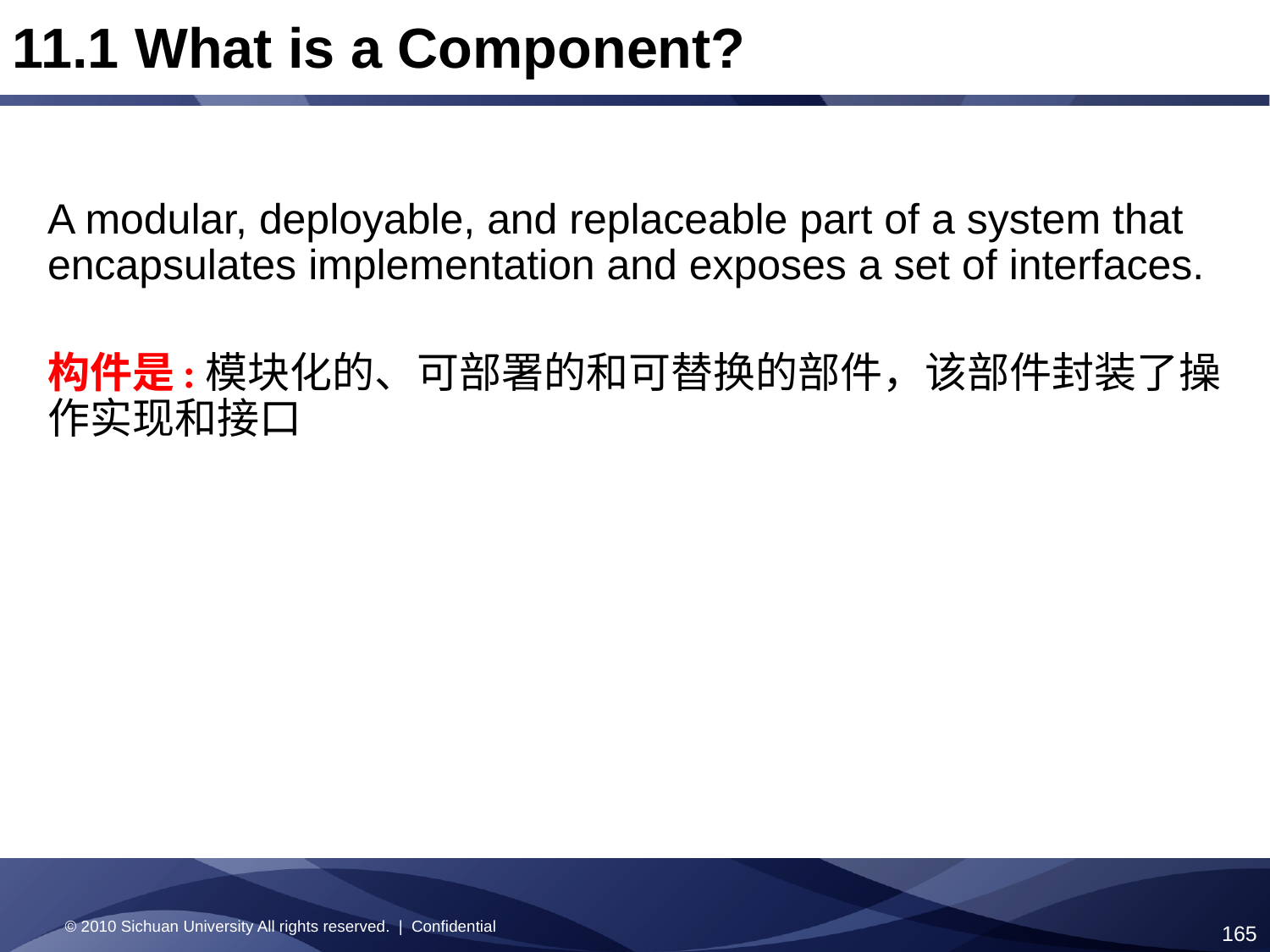

11.1 What is a Component?
A modular, deployable, and replaceable part of a system that encapsulates implementation and exposes a set of interfaces.

构件是:模块化的、可部署的和可替换的部件，该部件封装了操作实现和接口

© 2010 Sichuan University All rights reserved.  |  Confidential
165